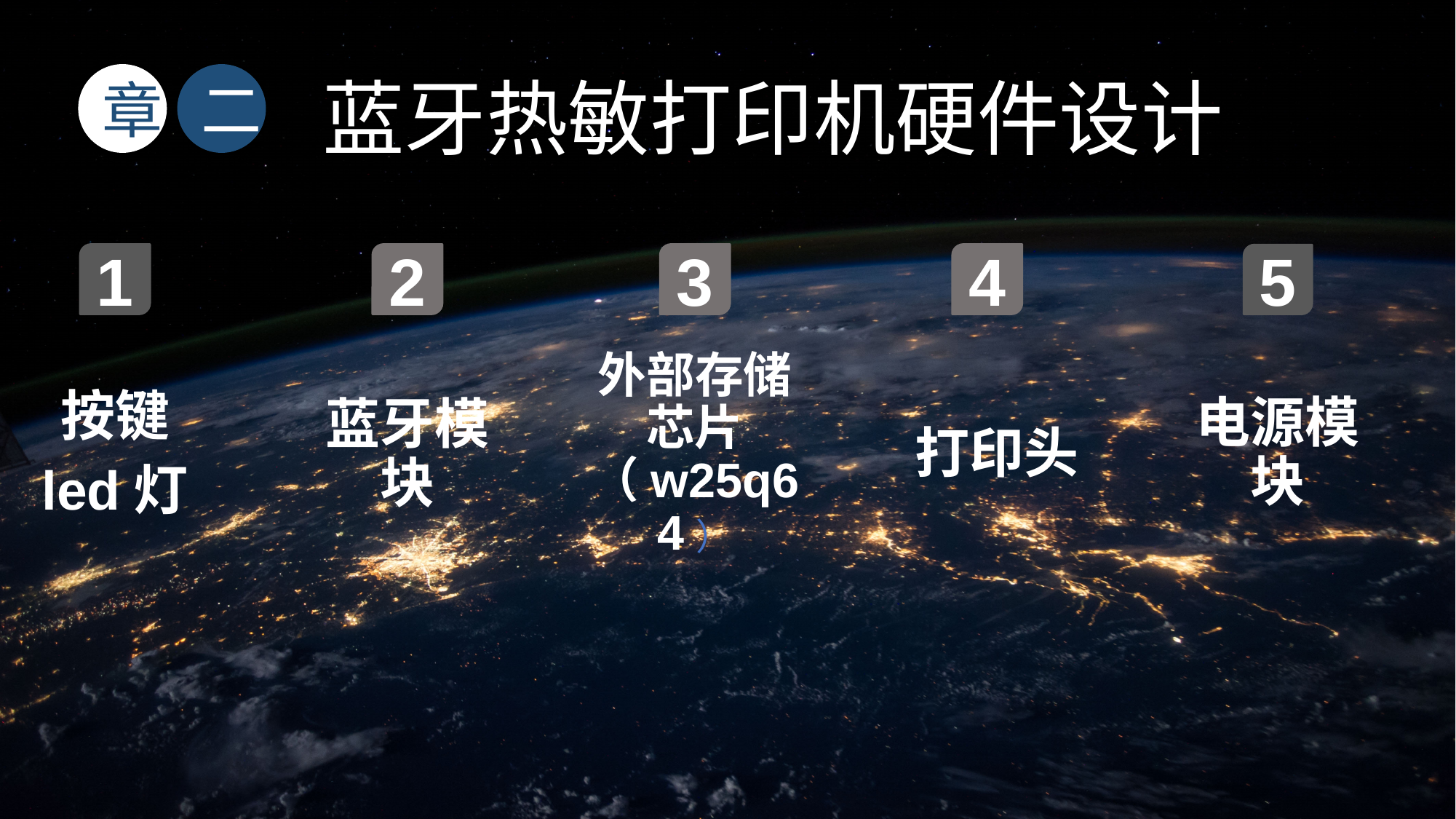

章
二
蓝牙热敏打印机硬件设计
1
2
3
4
5
按键
led灯
蓝牙模块
外部存储芯片（w25q64）
 打印头
电源模块